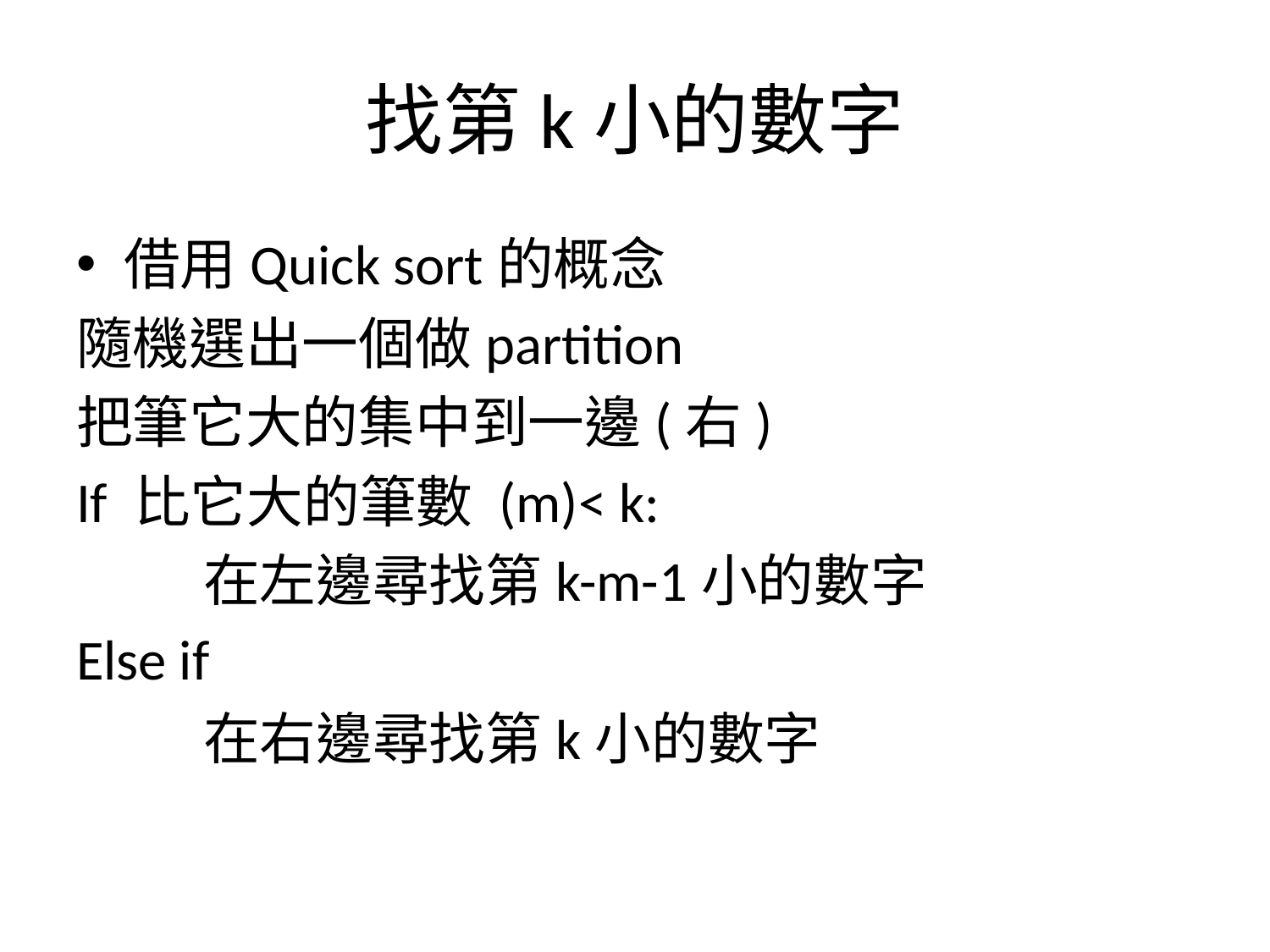

# 找第k小的數字
借用Quick sort的概念
隨機選出一個做partition
把筆它大的集中到一邊(右)
If 比它大的筆數 (m)< k:
	在左邊尋找第k-m-1小的數字
Else if
	在右邊尋找第k小的數字